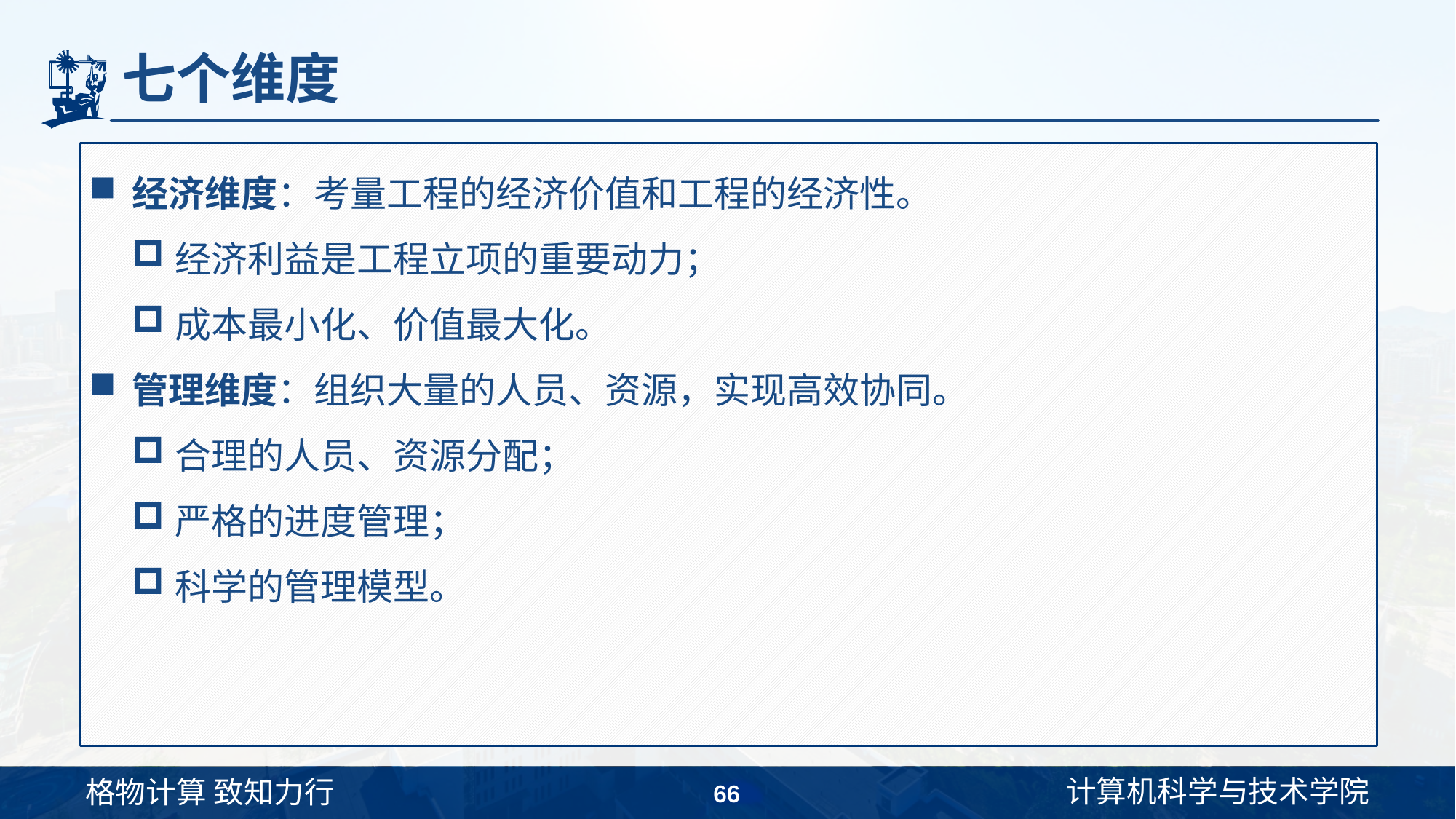

# 七个维度
经济维度：考量工程的经济价值和工程的经济性。
经济利益是工程立项的重要动力；
成本最小化、价值最大化。
管理维度：组织大量的人员、资源，实现高效协同。
合理的人员、资源分配；
严格的进度管理；
科学的管理模型。
66